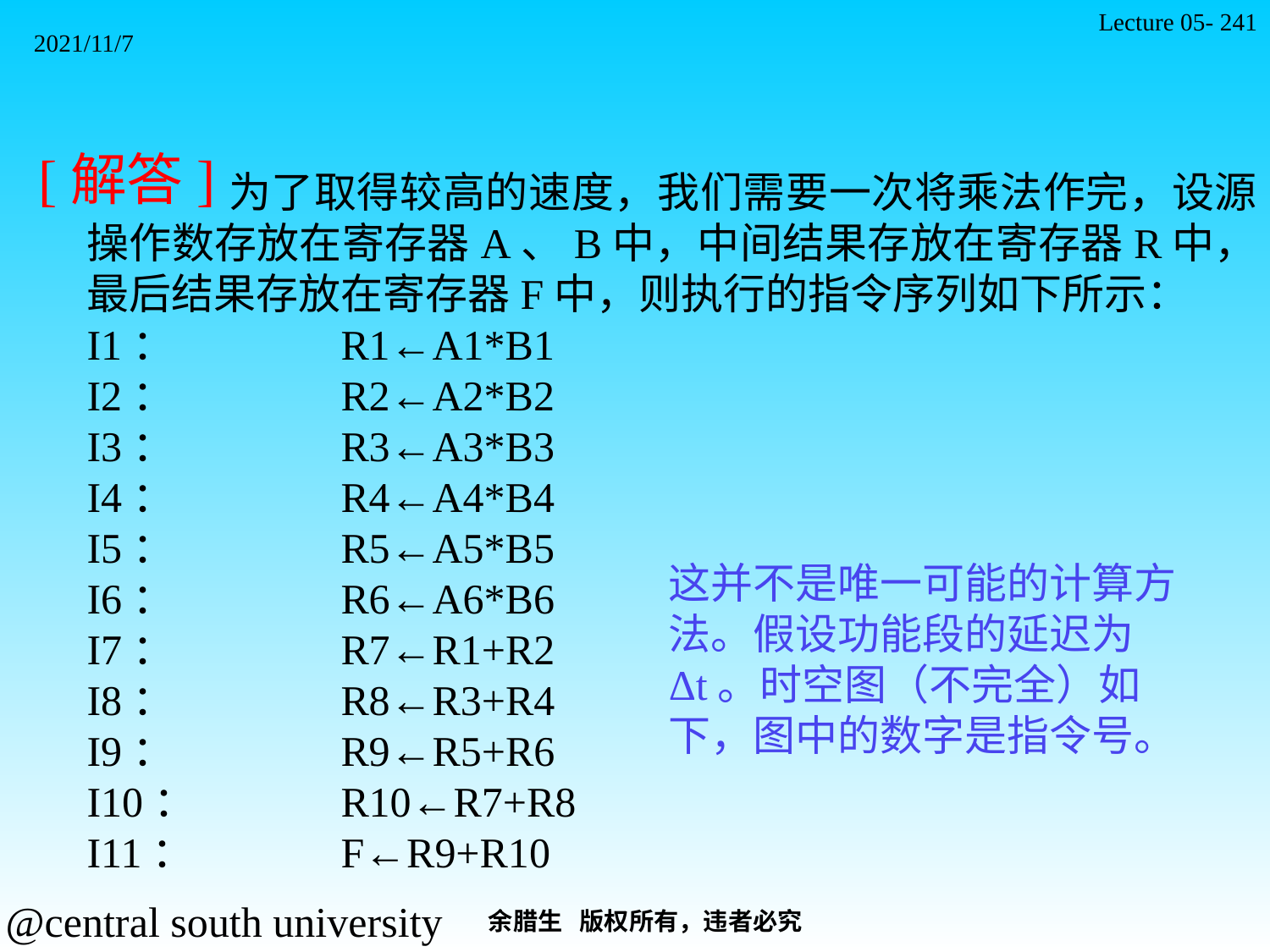

Lecture 05- 241
2021/11/7
             为了取得较高的速度，我们需要一次将乘法作完，设源操作数存放在寄存器A、B中，中间结果存放在寄存器R中，最后结果存放在寄存器F中，则执行的指令序列如下所示：
I1：		R1←A1*B1
I2：		R2←A2*B2
I3：		R3←A3*B3
I4：		R4←A4*B4
I5：		R5←A5*B5
I6：		R6←A6*B6
I7：		R7←R1+R2
I8：		R8←R3+R4
I9：		R9←R5+R6
I10：		R10←R7+R8
I11：		F←R9+R10
[解答]
这并不是唯一可能的计算方法。假设功能段的延迟为Δt。时空图（不完全）如下，图中的数字是指令号。

余腊生   版权所有，违者必究